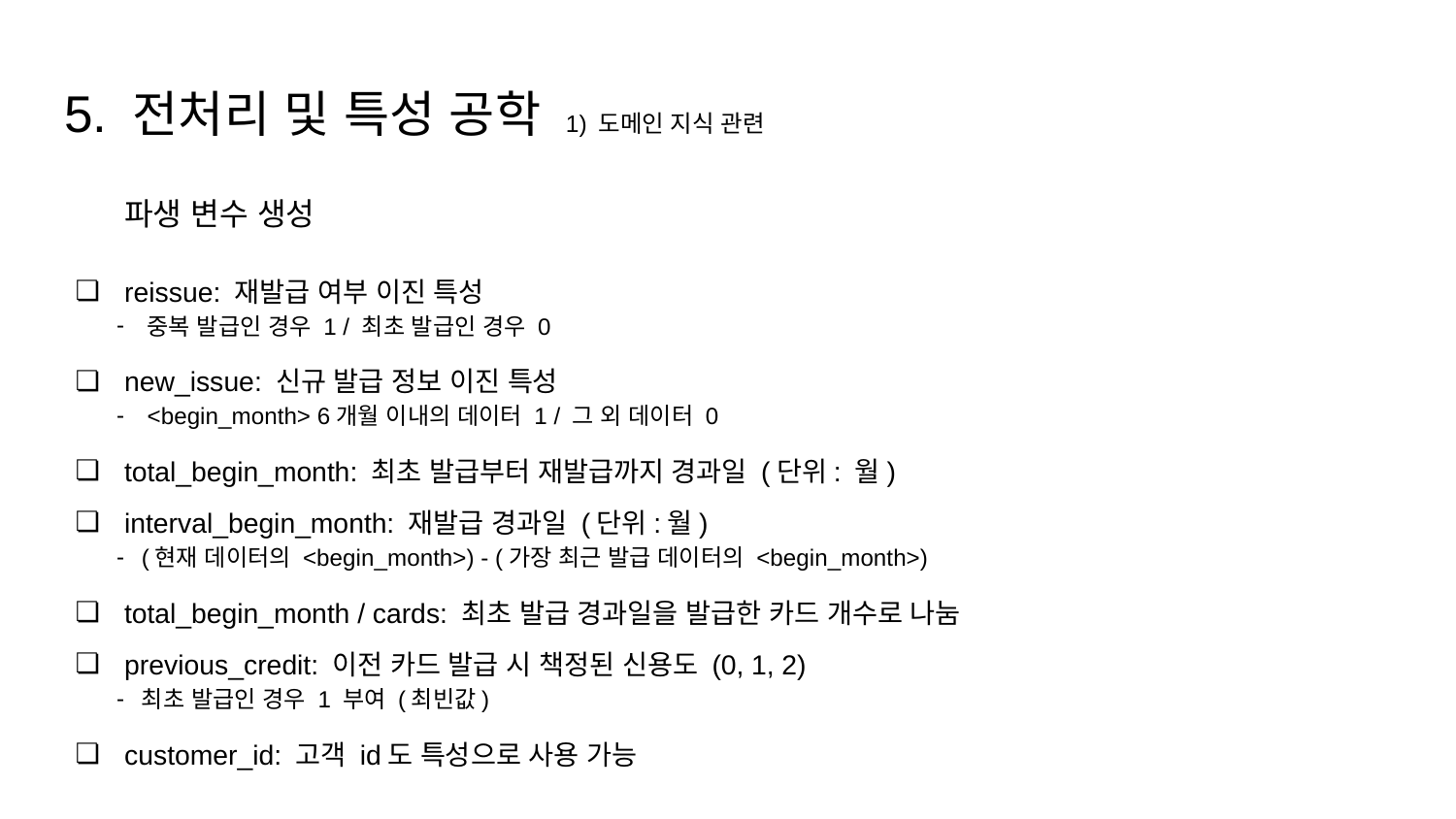

# 5. 전처리 및 특성 공학 1) 도메인 지식 관련
파생 변수 생성

reissue: 재발급 여부 이진 특성
중복 발급인 경우 1 / 최초 발급인 경우 0
new_issue: 신규 발급 정보 이진 특성
<begin_month> 6개월 이내의 데이터 1 / 그 외 데이터 0
total_begin_month: 최초 발급부터 재발급까지 경과일 (단위: 월)
interval_begin_month: 재발급 경과일 (단위:월)
(현재 데이터의 <begin_month>) - (가장 최근 발급 데이터의 <begin_month>)
total_begin_month / cards: 최초 발급 경과일을 발급한 카드 개수로 나눔
previous_credit: 이전 카드 발급 시 책정된 신용도 (0, 1, 2)
최초 발급인 경우 1 부여 (최빈값)
customer_id: 고객 id도 특성으로 사용 가능